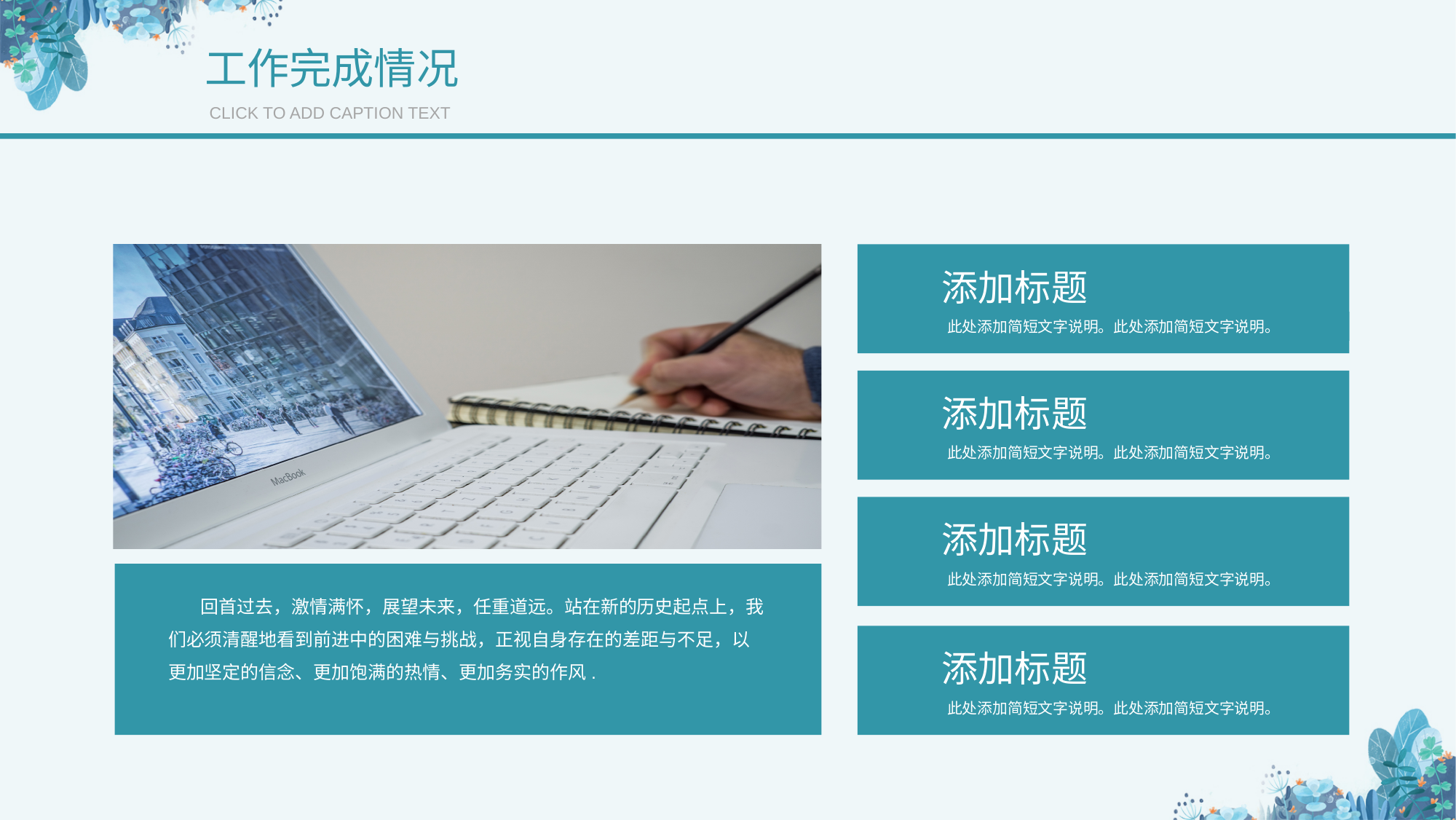

工作完成情况
CLICK TO ADD CAPTION TEXT

       回首过去，激情满怀，展望未来，任重道远。站在新的历史起点上，我们必须清醒地看到前进中的困难与挑战，正视自身存在的差距与不足，以更加坚定的信念、更加饱满的热情、更加务实的作风.

添加标题
此处添加简短文字说明。此处添加简短文字说明。

添加标题
此处添加简短文字说明。此处添加简短文字说明。

添加标题
此处添加简短文字说明。此处添加简短文字说明。
添加标题
此处添加简短文字说明。此处添加简短文字说明。